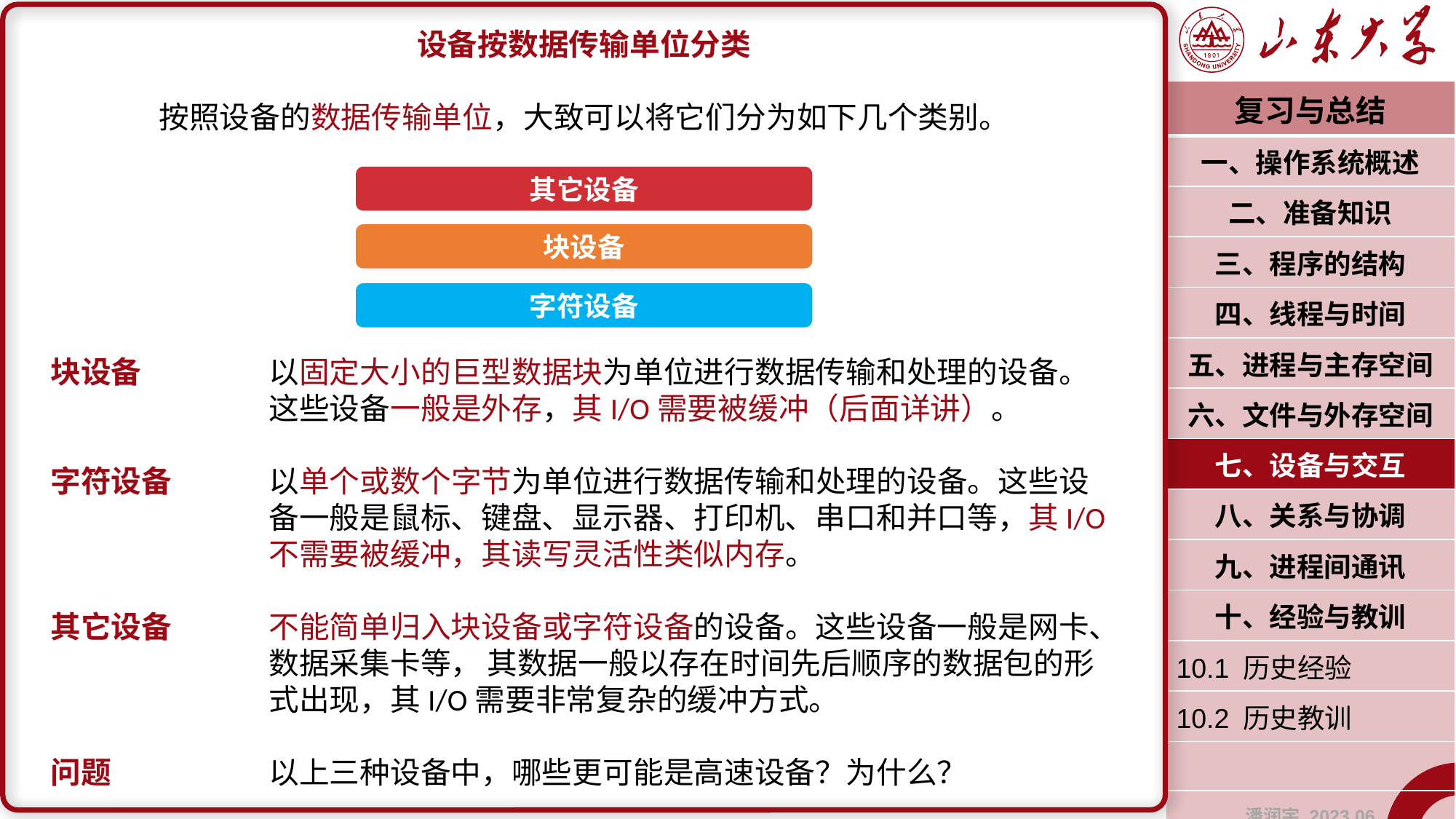

设备按数据传输单位分类

按照设备的数据传输单位，大致可以将它们分为如下几个类别。

块设备		以固定大小的巨型数据块为单位进行数据传输和处理的设备。		这些设备一般是外存，其I/O需要被缓冲（后面详讲）。

字符设备	以单个或数个字节为单位进行数据传输和处理的设备。这些设		备一般是鼠标、键盘、显示器、打印机、串口和并口等，其I/O		不需要被缓冲，其读写灵活性类似内存。

其它设备	不能简单归入块设备或字符设备的设备。这些设备一般是网卡、		数据采集卡等，	其数据一般以存在时间先后顺序的数据包的形		式出现，其I/O需要非常复杂的缓冲方式。

问题		以上三种设备中，哪些更可能是高速设备？为什么？
| 复习与总结 |
| --- |
| 一、操作系统概述 |
| 二、准备知识 |
| 三、程序的结构 |
| 四、线程与时间 |
| 五、进程与主存空间 |
| 六、文件与外存空间 |
| 七、设备与交互 |
| 八、关系与协调 |
| 九、进程间通讯 |
| 十、经验与教训 |
| 10.1 历史经验 |
| 10.2 历史教训 |
|  |
| 潘润宇 2023.06 |
其它设备
块设备
字符设备